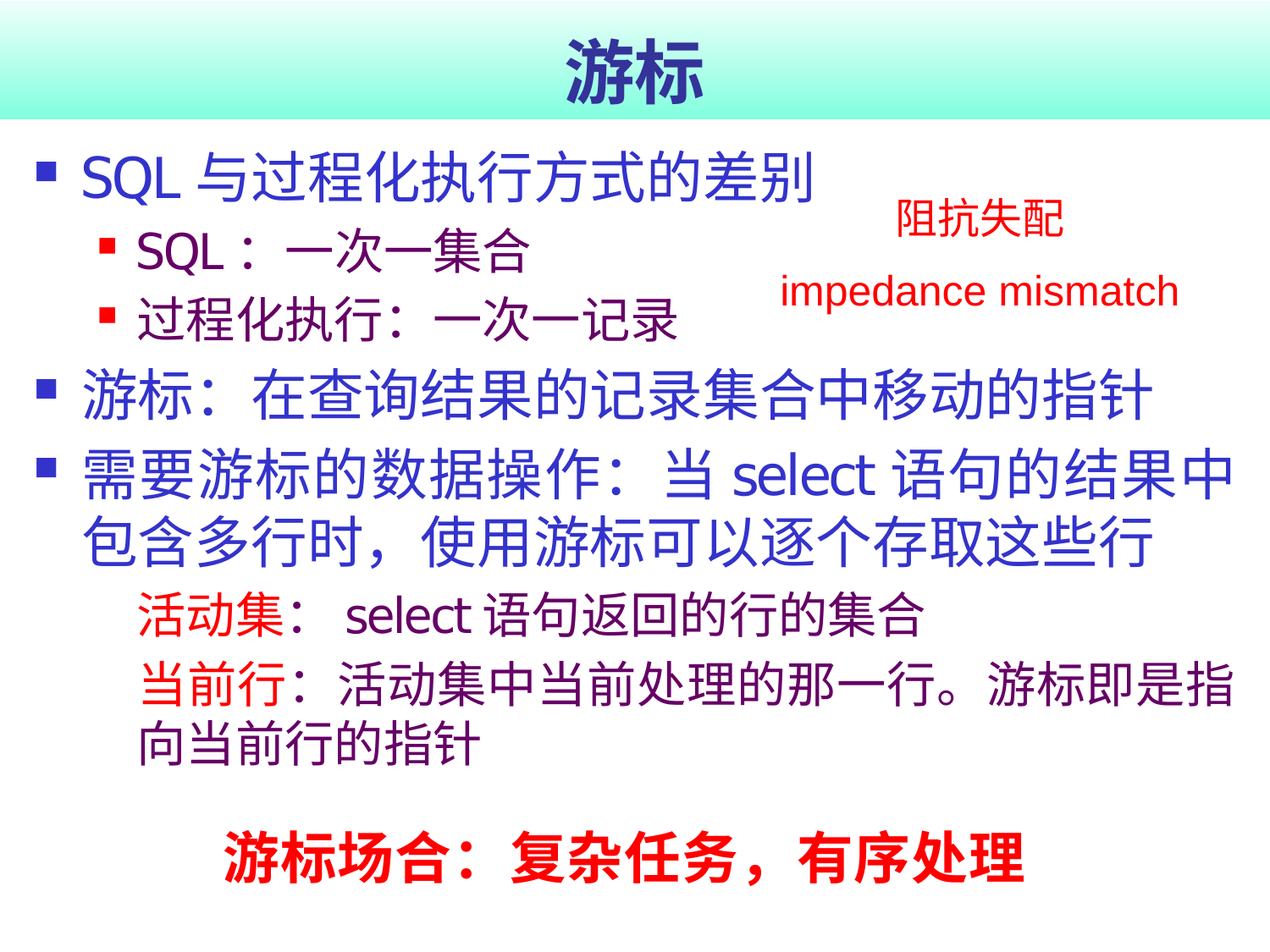

# 游标
SQL与过程化执行方式的差别
SQL：一次一集合
过程化执行：一次一记录
游标：在查询结果的记录集合中移动的指针
需要游标的数据操作：当select语句的结果中包含多行时，使用游标可以逐个存取这些行
	活动集：select语句返回的行的集合
	当前行：活动集中当前处理的那一行。游标即是指向当前行的指针
阻抗失配
impedance mismatch
游标场合：复杂任务，有序处理